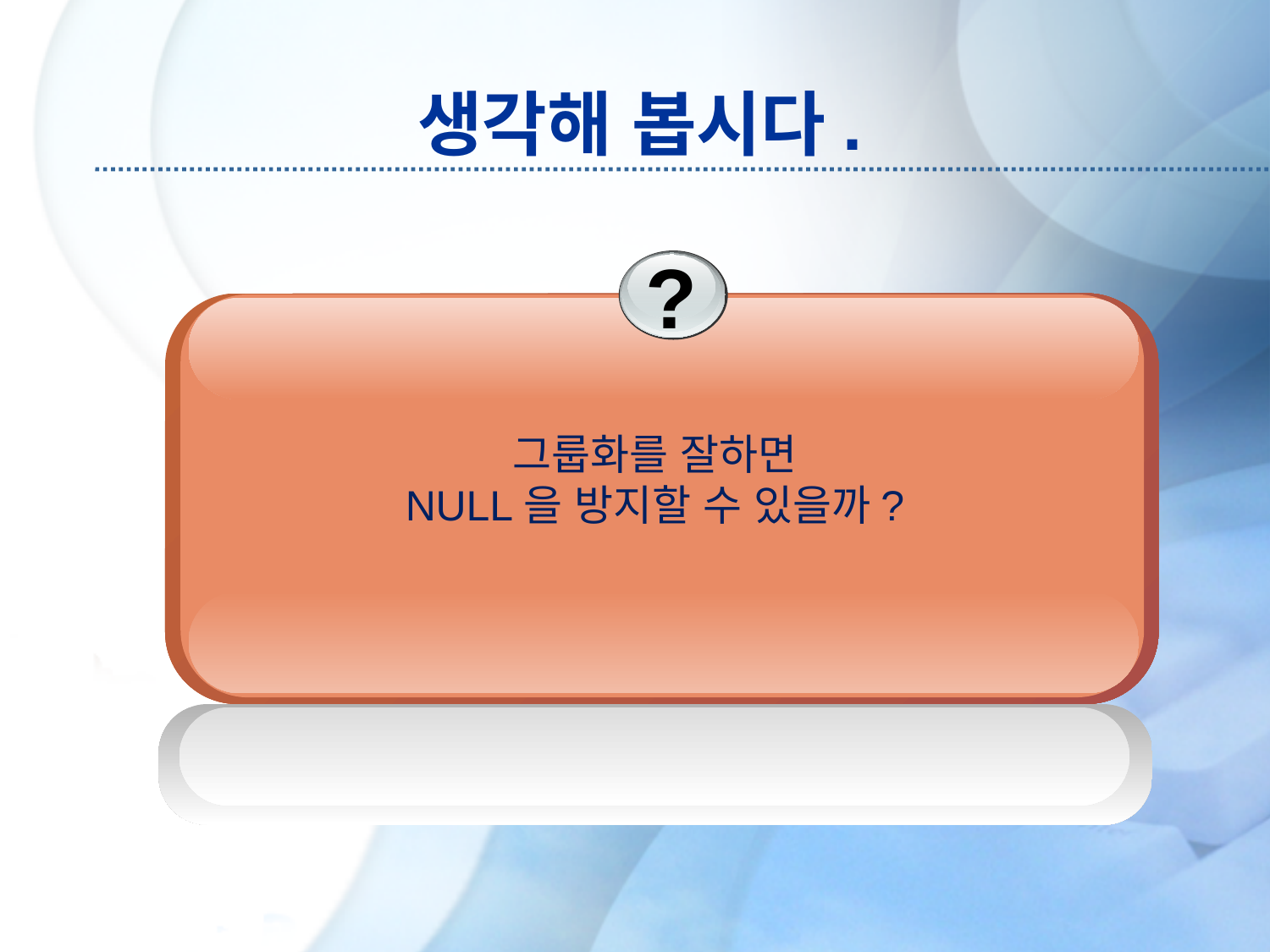

# 생각해 봅시다.
?

그룹화를 잘하면
NULL을 방지할 수 있을까?